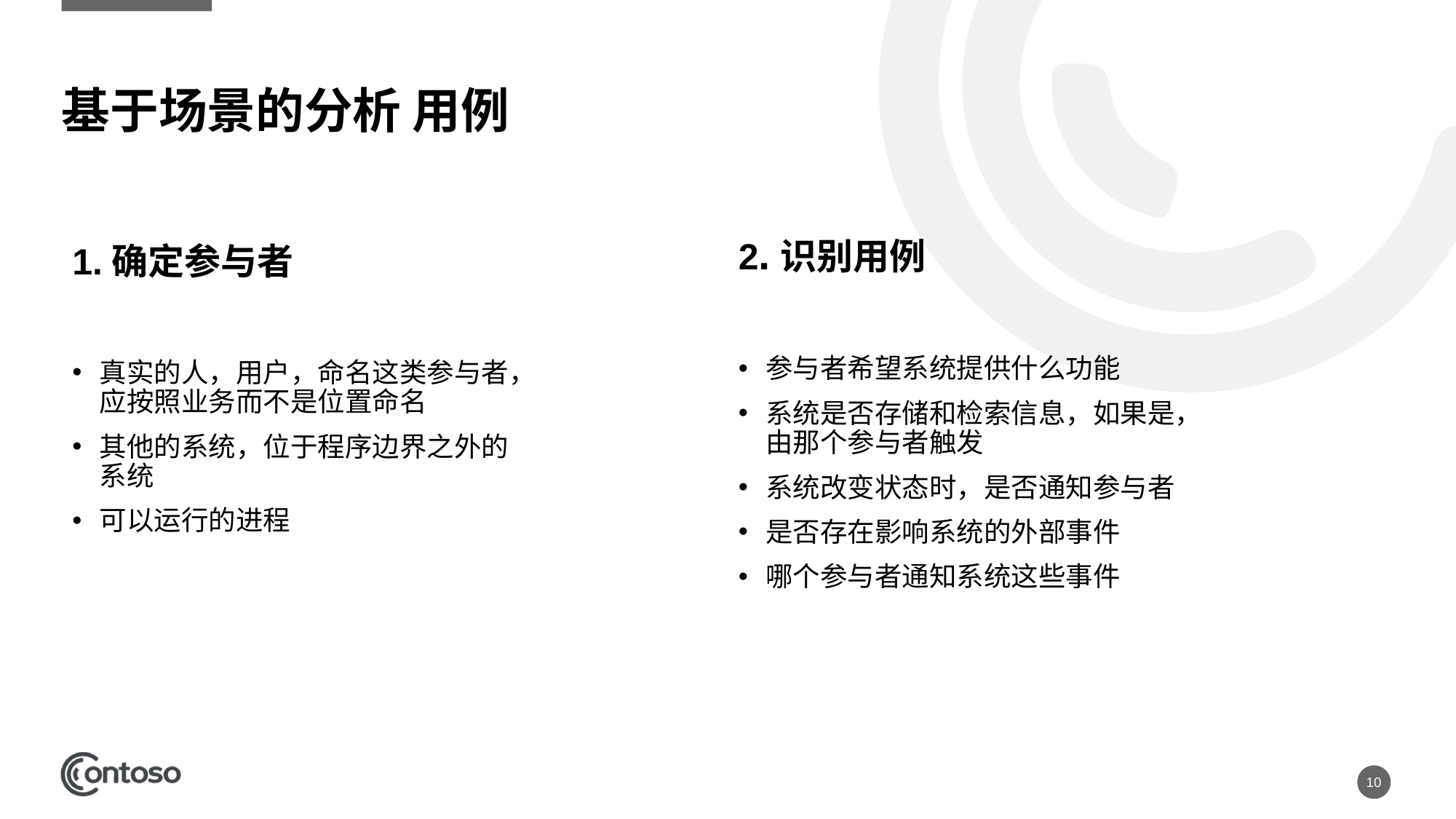

# 基于场景的分析 用例
2.识别用例

参与者希望系统提供什么功能
系统是否存储和检索信息，如果是，由那个参与者触发
系统改变状态时，是否通知参与者
是否存在影响系统的外部事件
哪个参与者通知系统这些事件
1.确定参与者

真实的人，用户，命名这类参与者，应按照业务而不是位置命名
其他的系统，位于程序边界之外的系统
可以运行的进程
10